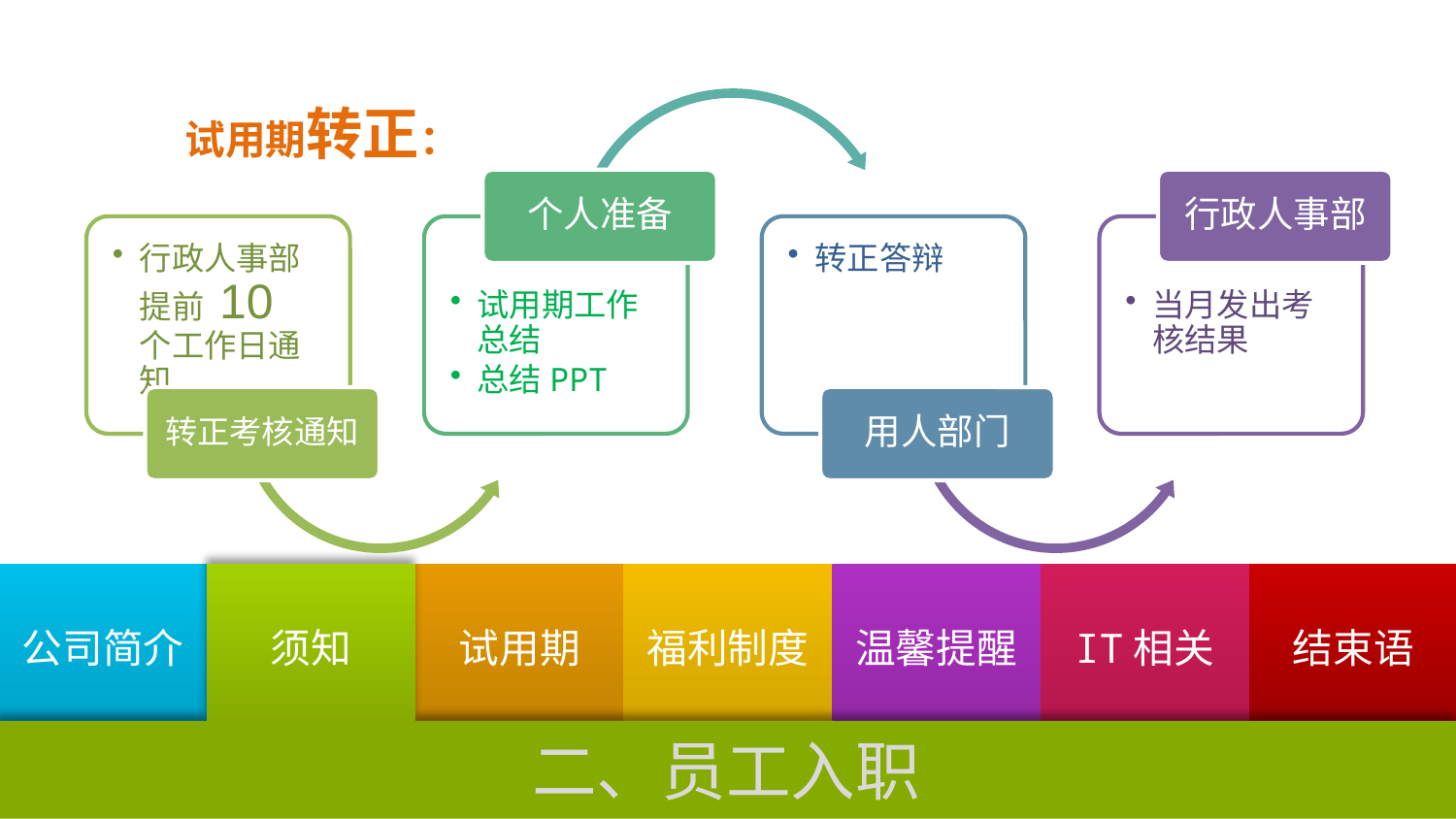

行政人事部提前 10 个工作日通知
转正考核通知
试用期工作总结
总结PPT
个人准备
转正答辩
用人部门
当月发出考核结果
行政人事部
试用期转正：

结束语
温馨提醒
IT相关
公司简介
须知
试用期
福利制度

二、员工入职